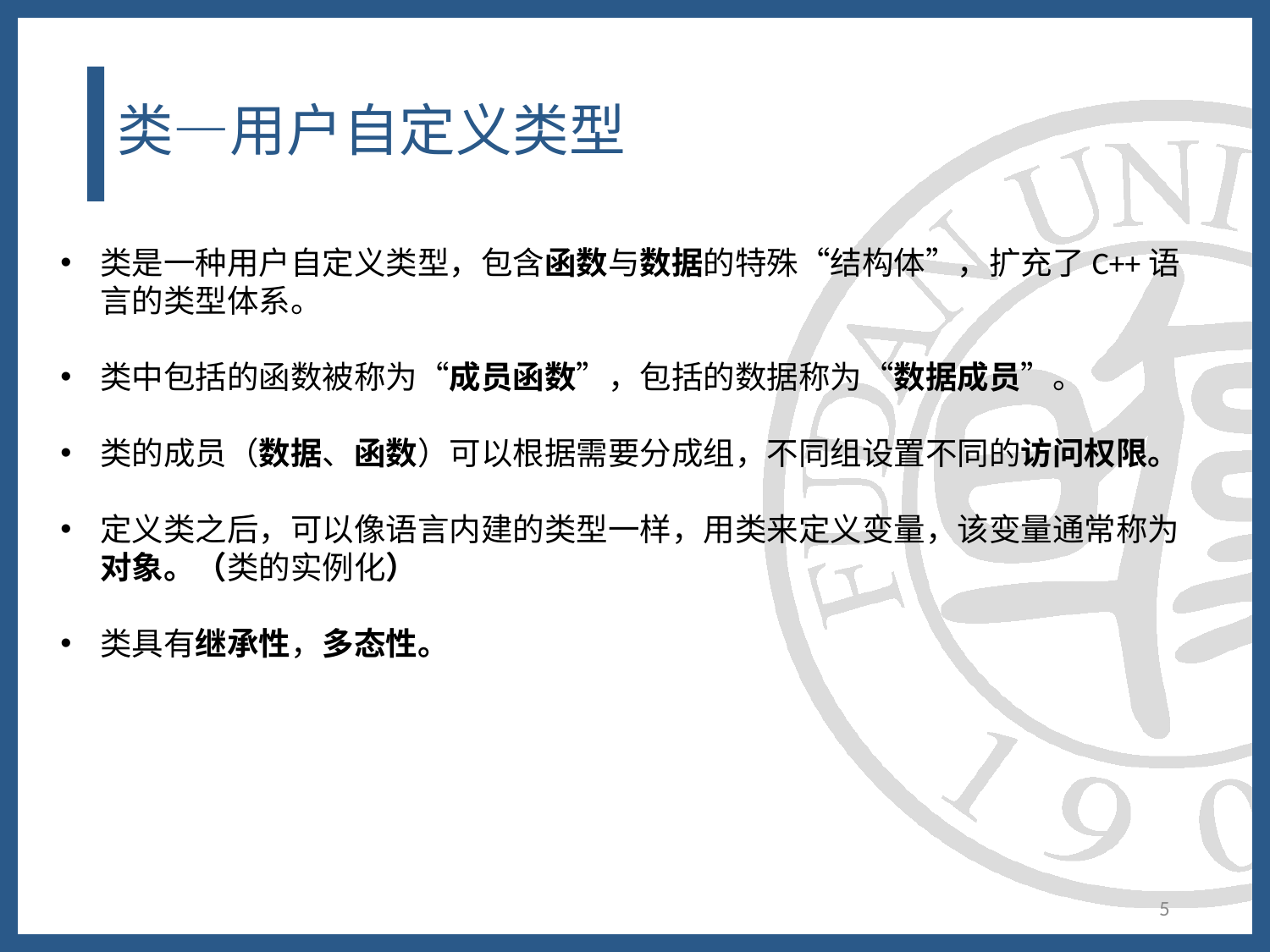

# 类—用户自定义类型
类是一种用户自定义类型，包含函数与数据的特殊“结构体”，扩充了C++语言的类型体系。

类中包括的函数被称为“成员函数”，包括的数据称为“数据成员”。

类的成员（数据、函数）可以根据需要分成组，不同组设置不同的访问权限。

定义类之后，可以像语言内建的类型一样，用类来定义变量，该变量通常称为对象。（类的实例化）

类具有继承性，多态性。
5